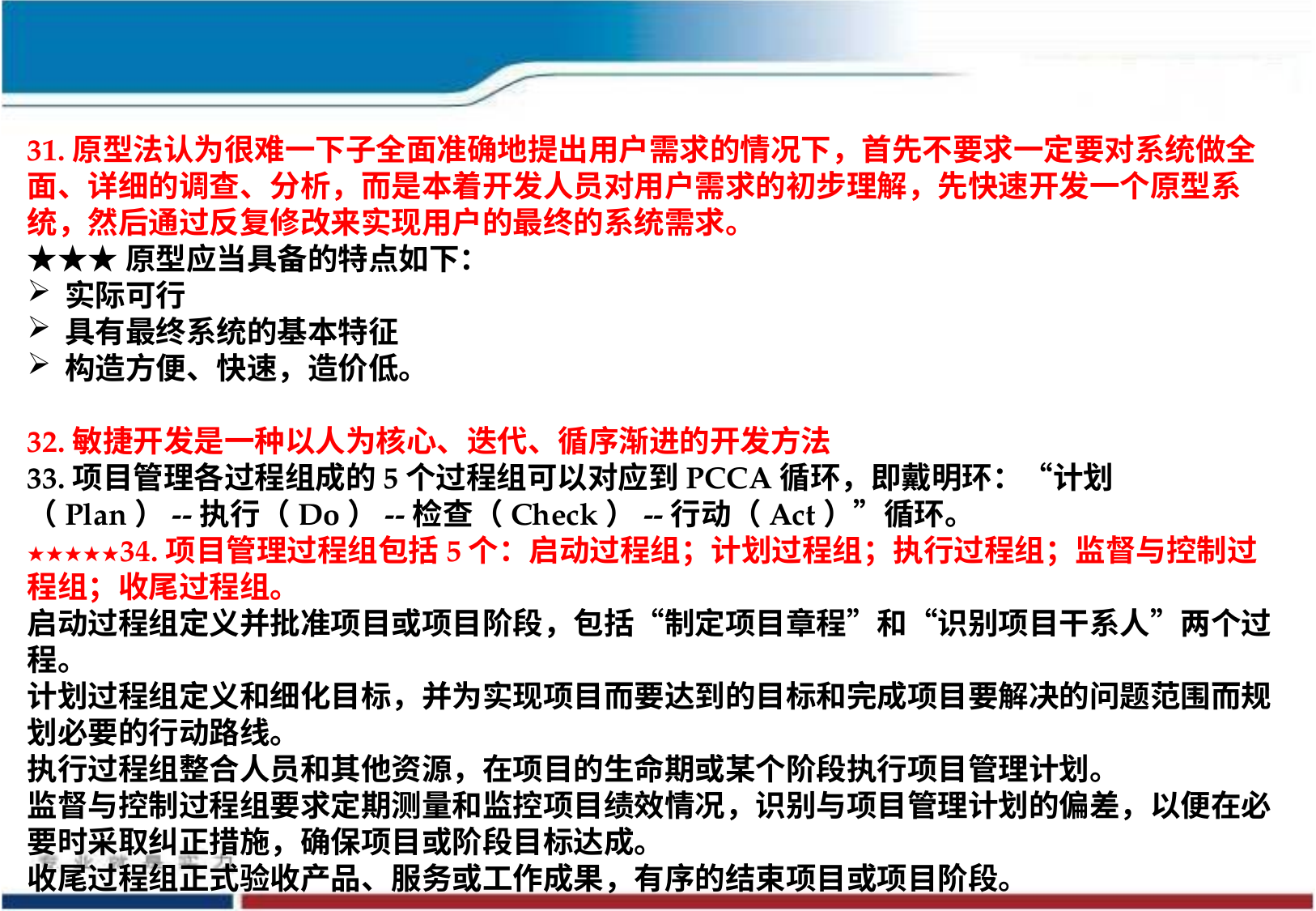

31.原型法认为很难一下子全面准确地提出用户需求的情况下，首先不要求一定要对系统做全面、详细的调查、分析，而是本着开发人员对用户需求的初步理解，先快速开发一个原型系统，然后通过反复修改来实现用户的最终的系统需求。
★★★原型应当具备的特点如下：
实际可行
具有最终系统的基本特征
构造方便、快速，造价低。

32.敏捷开发是一种以人为核心、迭代、循序渐进的开发方法
33.项目管理各过程组成的5个过程组可以对应到PCCA循环，即戴明环：“计划（Plan）--执行（Do）--检查（Check）--行动（Act）”循环。
★★★★★34.项目管理过程组包括5个：启动过程组；计划过程组；执行过程组；监督与控制过程组；收尾过程组。
启动过程组定义并批准项目或项目阶段，包括“制定项目章程”和“识别项目干系人”两个过程。
计划过程组定义和细化目标，并为实现项目而要达到的目标和完成项目要解决的问题范围而规划必要的行动路线。
执行过程组整合人员和其他资源，在项目的生命期或某个阶段执行项目管理计划。
监督与控制过程组要求定期测量和监控项目绩效情况，识别与项目管理计划的偏差，以便在必要时采取纠正措施，确保项目或阶段目标达成。
收尾过程组正式验收产品、服务或工作成果，有序的结束项目或项目阶段。